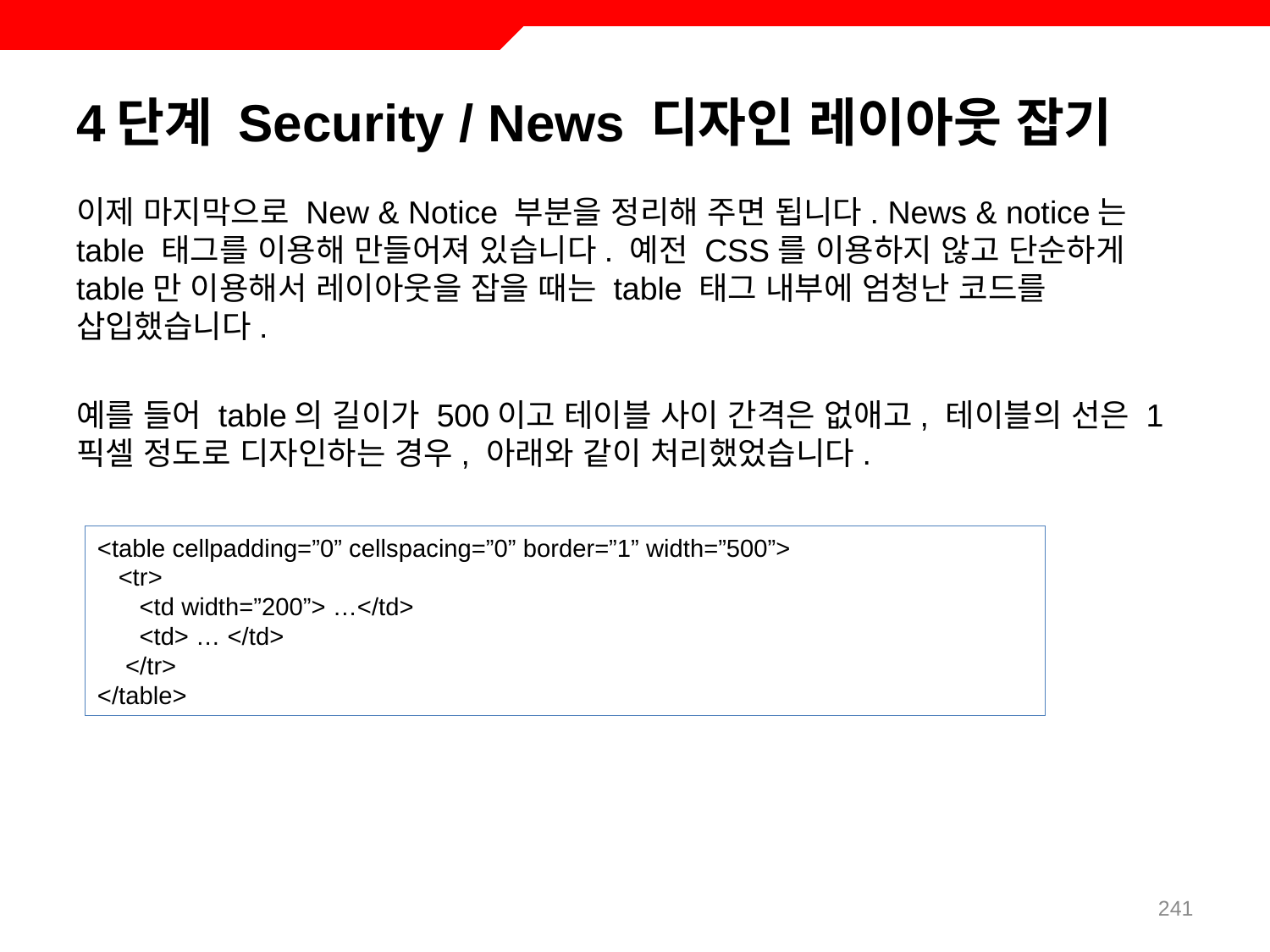

# 4단계 Security / News 디자인 레이아웃 잡기
이제 마지막으로 New & Notice 부분을 정리해 주면 됩니다. News & notice는 table 태그를 이용해 만들어져 있습니다. 예전 CSS를 이용하지 않고 단순하게 table만 이용해서 레이아웃을 잡을 때는 table 태그 내부에 엄청난 코드를 삽입했습니다.

예를 들어 table의 길이가 500이고 테이블 사이 간격은 없애고, 테이블의 선은 1픽셀 정도로 디자인하는 경우, 아래와 같이 처리했었습니다.

<table cellpadding=”0” cellspacing=”0” border=”1” width=”500”>
   <tr>
      <td width=”200”> …</td>
      <td> … </td>
    </tr>
</table>
241